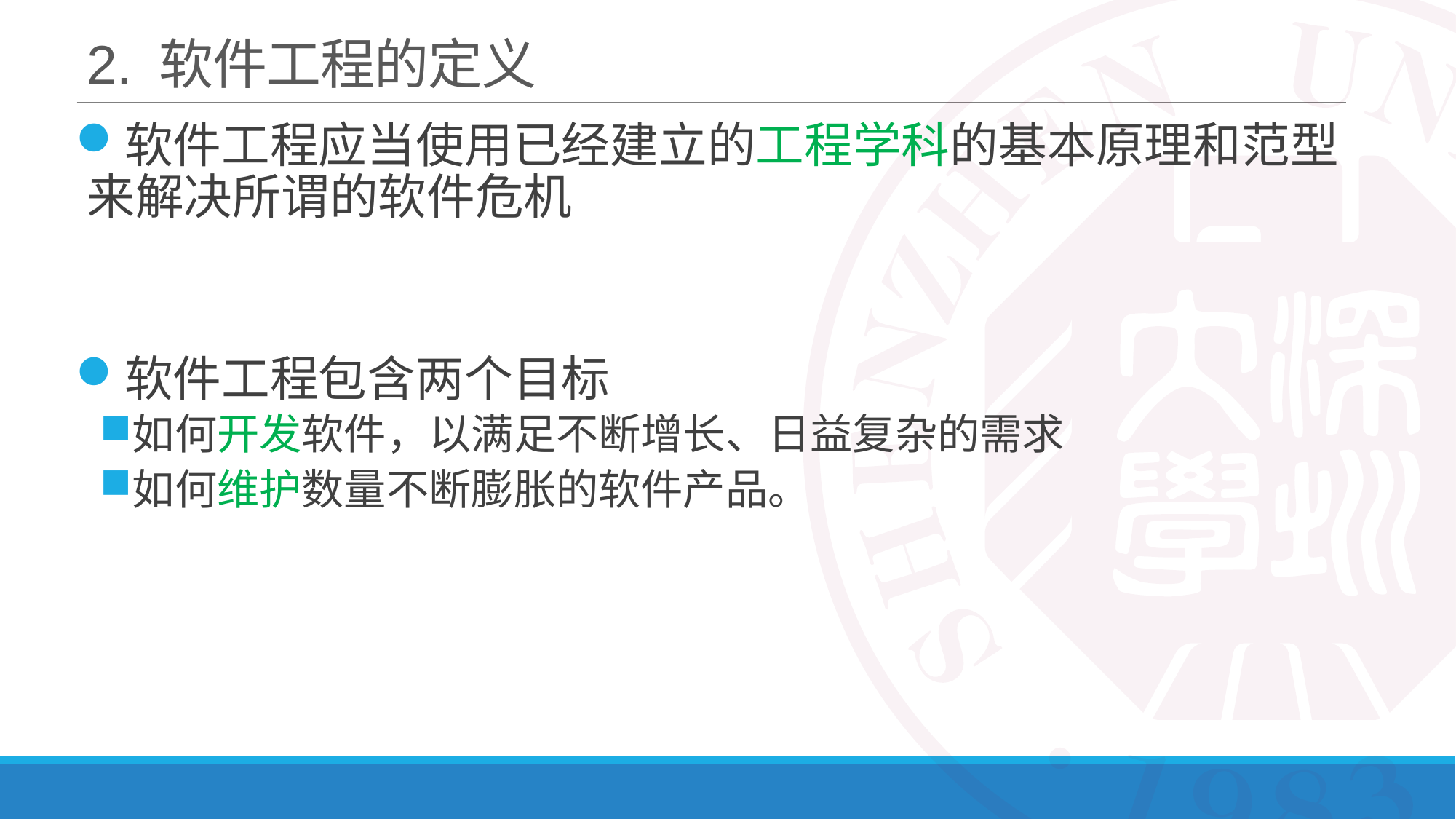

# 2. 软件工程的定义
软件工程应当使用已经建立的工程学科的基本原理和范型来解决所谓的软件危机

软件工程包含两个目标
如何开发软件，以满足不断增长、日益复杂的需求
如何维护数量不断膨胀的软件产品。